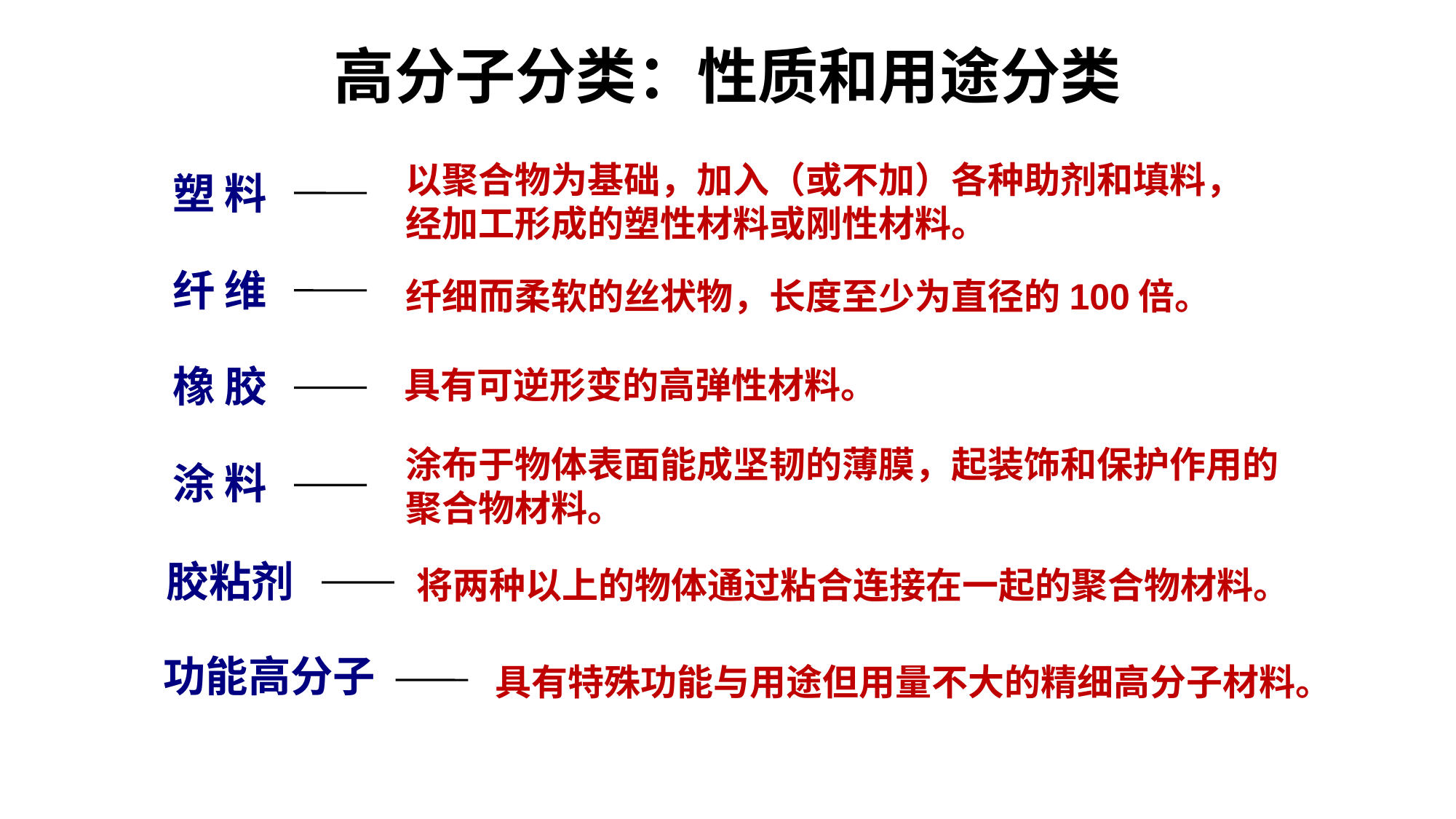

高分子分类：性质和用途分类
以聚合物为基础，加入（或不加）各种助剂和填料，经加工形成的塑性材料或刚性材料。
塑 料

纤 维
纤细而柔软的丝状物，长度至少为直径的100倍。

橡 胶
具有可逆形变的高弹性材料。

涂布于物体表面能成坚韧的薄膜，起装饰和保护作用的聚合物材料。
涂 料

胶粘剂
将两种以上的物体通过粘合连接在一起的聚合物材料。

功能高分子
具有特殊功能与用途但用量不大的精细高分子材料。